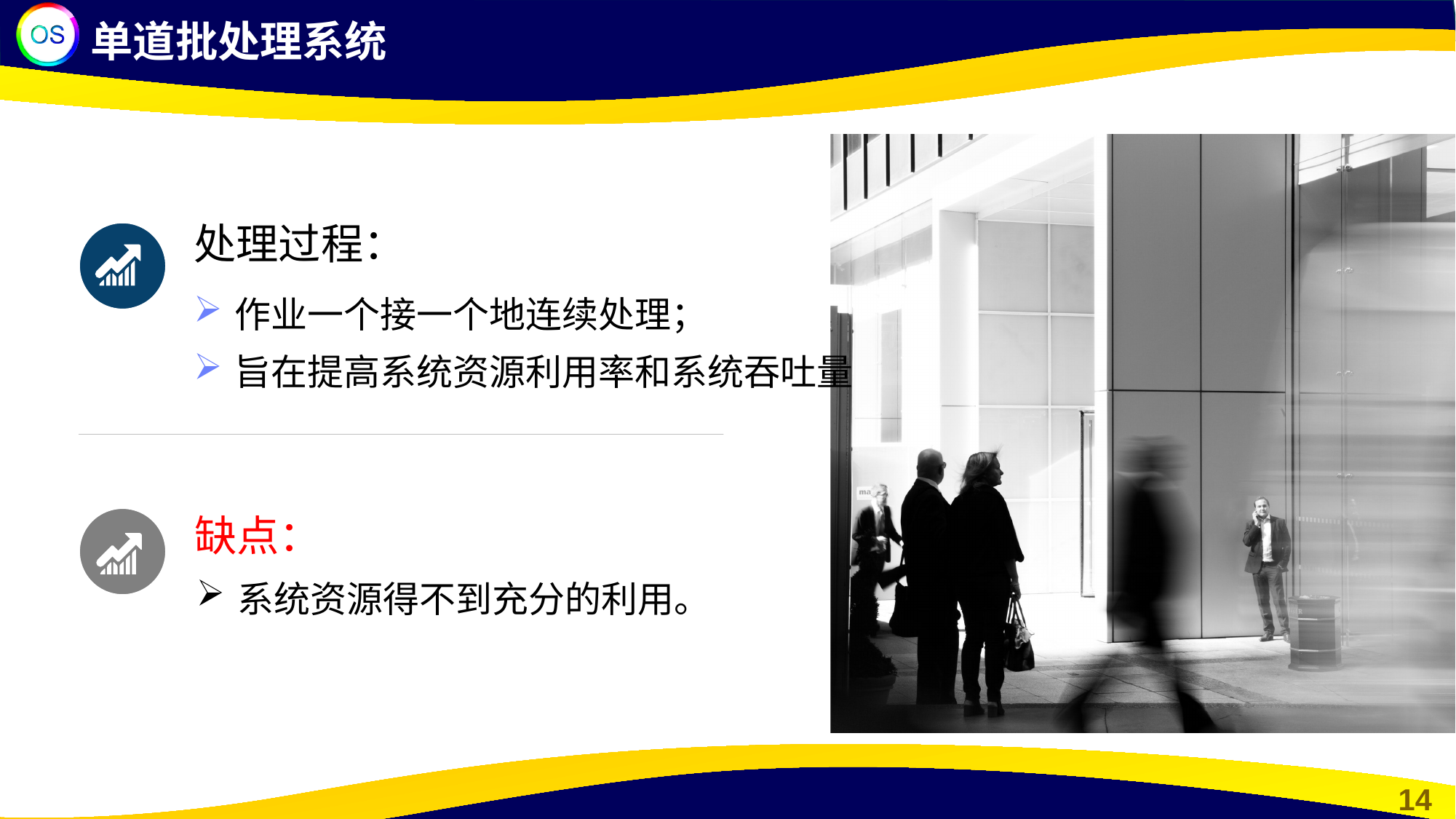

单道批处理系统

处理过程：
作业一个接一个地连续处理；
旨在提高系统资源利用率和系统吞吐量

缺点：
系统资源得不到充分的利用。